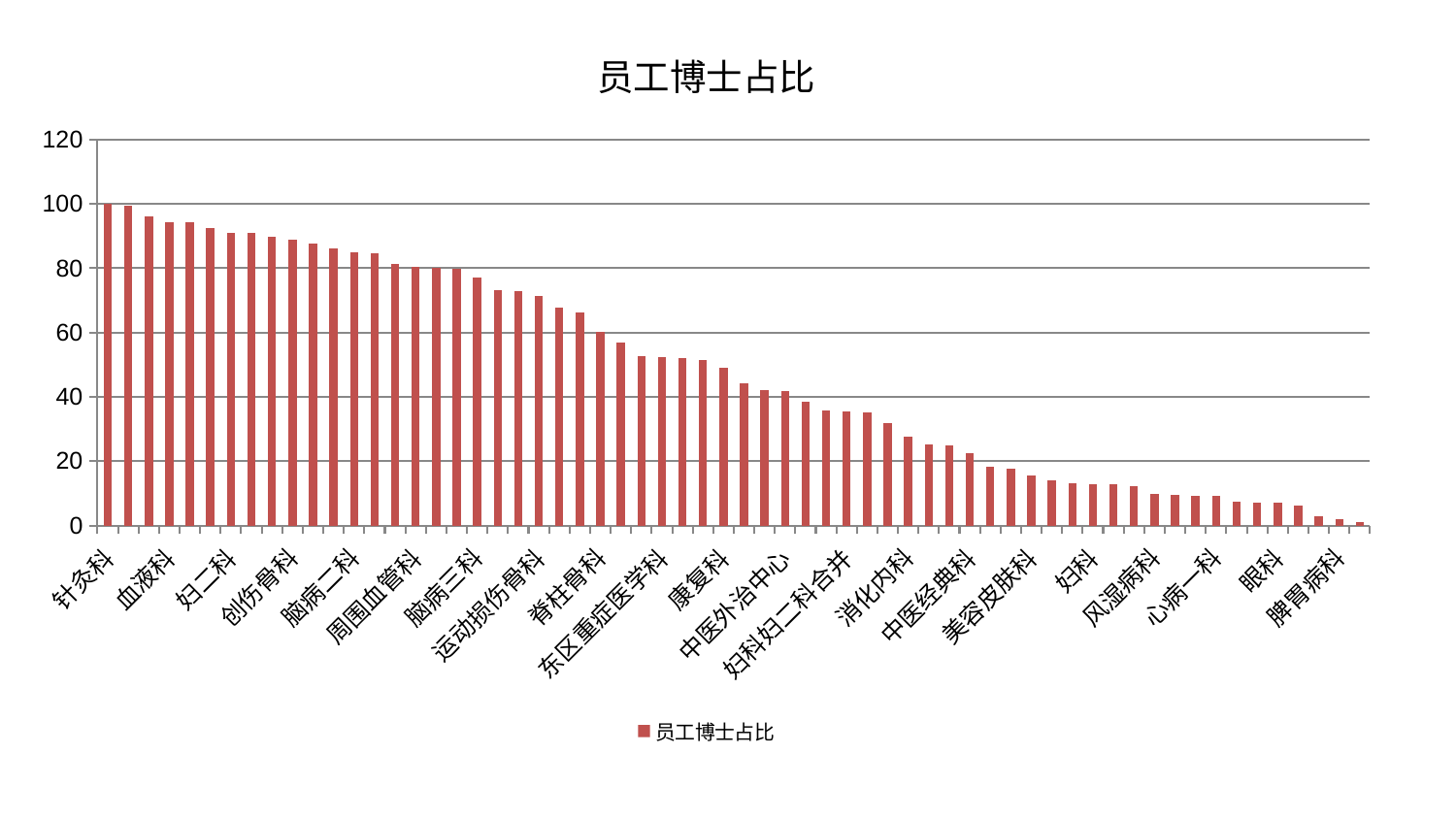

### Chart: 员工博士占比

| Category | 员工博士占比 |
|---|---|
| 针灸科 | 100.0 |
| 脑病一科 | 99.55844417080894 |
| 身心医学科 | 96.26505114353917 |
| 血液科 | 94.38579557848591 |
| 脾胃科消化科合并 | 94.34782253626658 |
| 口腔科 | 92.52885965606852 |
| 妇二科 | 90.9912780295894 |
| 乳腺甲状腺外科 | 90.92151913675279 |
| 心病二科 | 89.92832771177065 |
| 创伤骨科 | 89.00335369780983 |
| 皮肤科 | 87.7447119013097 |
| 心病四科 | 86.22044109559248 |
| 脑病二科 | 85.08939797804513 |
| 肾脏内科 | 84.68823829723551 |
| 治未病中心 | 81.40902980246204 |
| 周围血管科 | 80.35863431398933 |
| 肝病科 | 79.98001121921891 |
| 小儿推拿科 | 79.92460685076222 |
| 脑病三科 | 77.23275215250419 |
| 显微骨科 | 73.09788551439617 |
| 微创骨科 | 72.9276363314347 |
| 运动损伤骨科 | 71.49861856086963 |
| 肿瘤内科 | 67.65984913939371 |
| 骨科 | 66.14909628253648 |
| 脊柱骨科 | 60.29481529265499 |
| 耳鼻喉科 | 57.01358747359026 |
| 产科 | 52.73662669307163 |
| 东区重症医学科 | 52.45397613421658 |
| 综合内科 | 51.93836557102084 |
| 老年医学科 | 51.55296960515496 |
| 康复科 | 49.05513388191976 |
| 医院 | 44.1562838349325 |
| 泌尿外科 | 42.07072804226537 |
| 中医外治中心 | 41.86028464126923 |
| 推拿科 | 38.56756783103266 |
| 肾病科 | 35.79651265109005 |
| 妇科妇二科合并 | 35.30661854069221 |
| 心病三科 | 35.06371347677239 |
| 肛肠科 | 31.80872526444628 |
| 消化内科 | 27.537756125804076 |
| 关节骨科 | 25.06749313835756 |
| 内分泌科 | 24.814596564896082 |
| 中医经典科 | 22.47621042692884 |
| 东区肾病科 | 18.245049022713346 |
| 肝胆外科 | 17.748793577635936 |
| 美容皮肤科 | 15.645004880664604 |
| 心血管内科 | 14.051689091255207 |
| 小儿骨科 | 13.254237282020798 |
| 妇科 | 12.882775744495628 |
| 普通外科 | 12.763641331702253 |
| 西区重症医学科 | 12.242317355595386 |
| 风湿病科 | 9.779425239516476 |
| 神经内科 | 9.59714629357823 |
| 呼吸内科 | 9.309525909553841 |
| 心病一科 | 9.112882189433007 |
| 胸外科 | 7.331188023115483 |
| 儿科 | 7.188286911050152 |
| 眼科 | 7.03961665862391 |
| 男科 | 6.206706462784978 |
| 神经外科 | 2.731272819796579 |
| 脾胃病科 | 1.9896036863024262 |
| 重症医学科 | 1.100853982434233 |
9